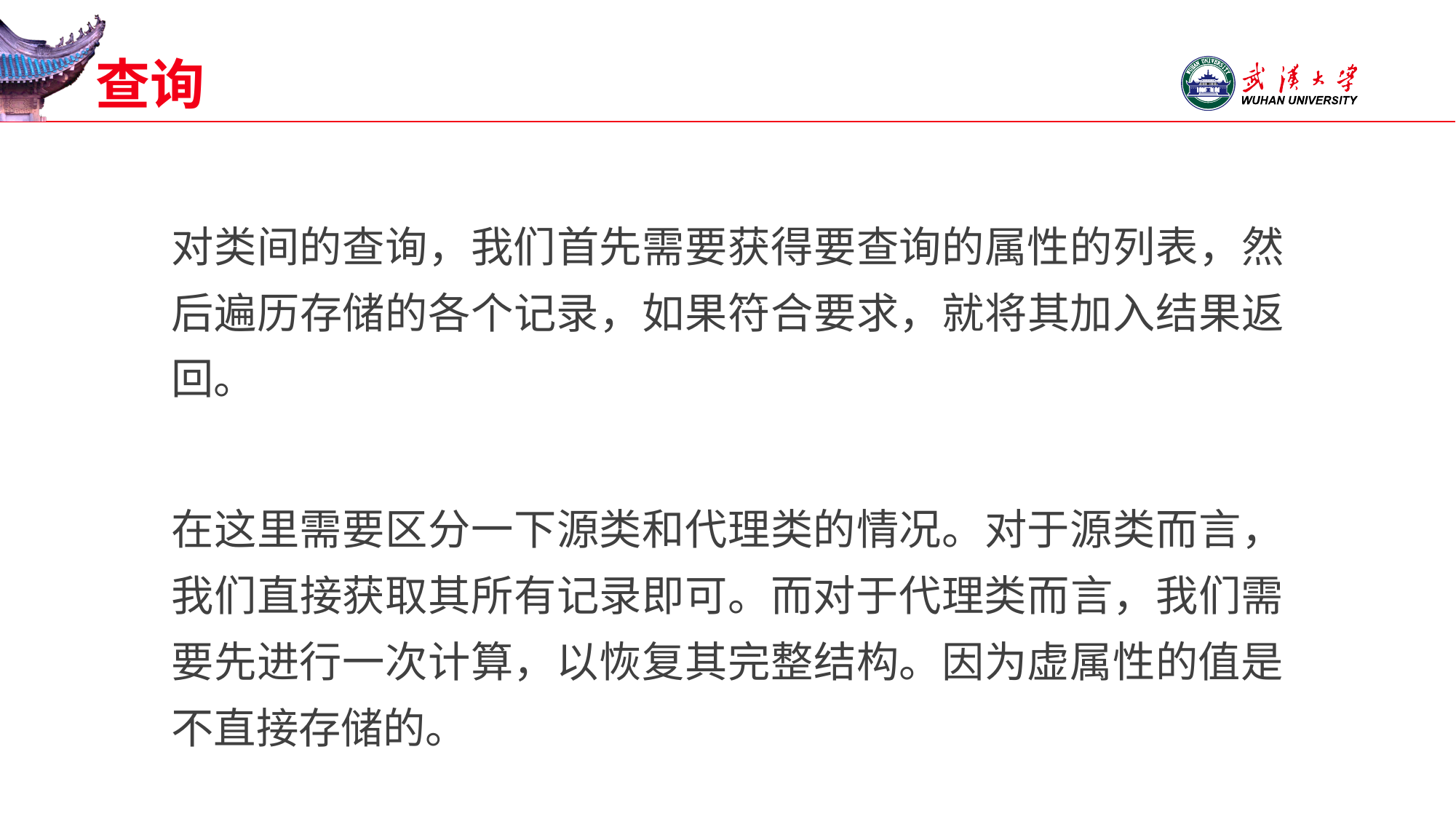

# 查询
对类间的查询，我们首先需要获得要查询的属性的列表，然后遍历存储的各个记录，如果符合要求，就将其加入结果返回。

在这里需要区分一下源类和代理类的情况。对于源类而言，我们直接获取其所有记录即可。而对于代理类而言，我们需要先进行一次计算，以恢复其完整结构。因为虚属性的值是不直接存储的。